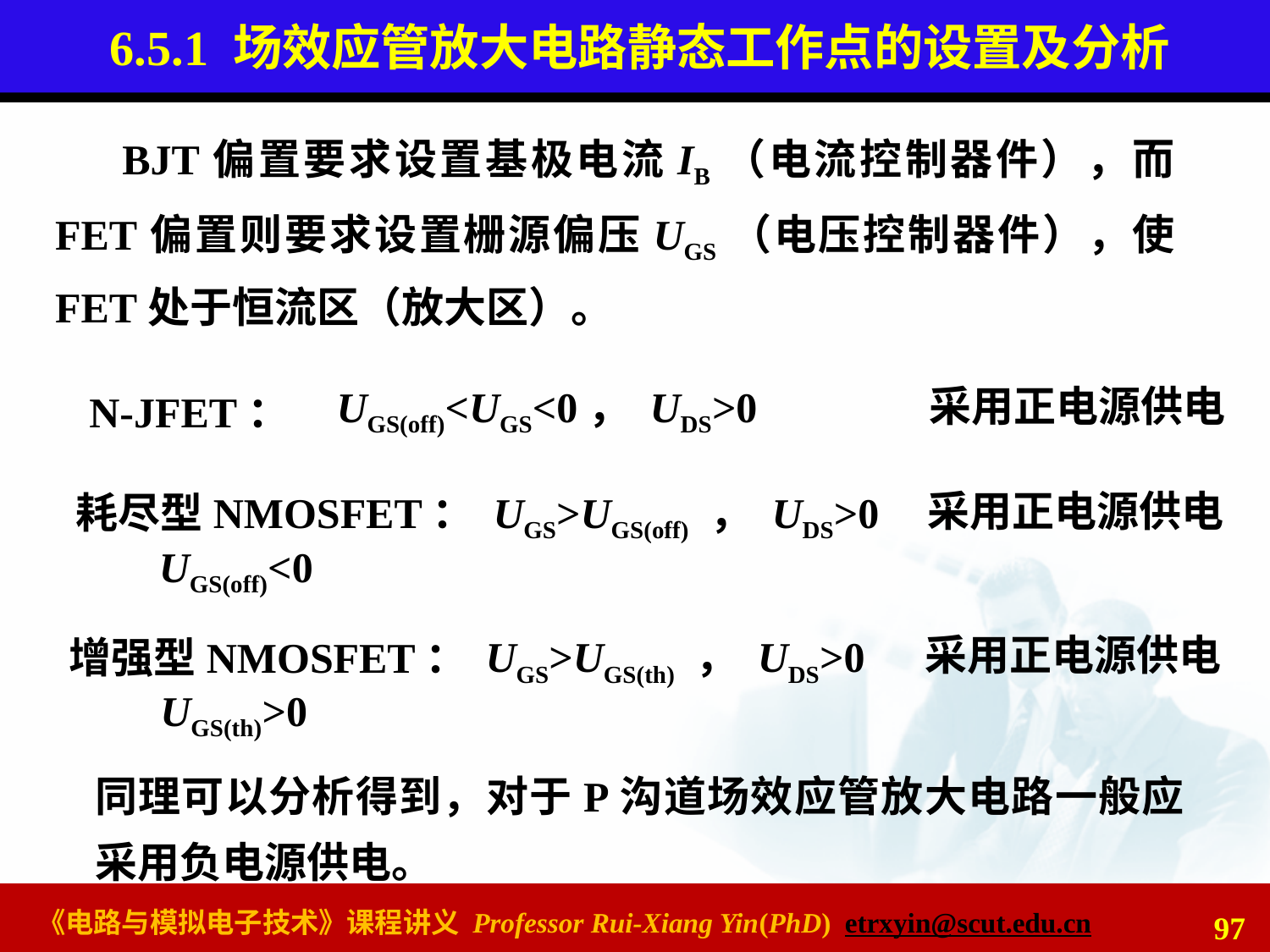

# 6.5.1 场效应管放大电路静态工作点的设置及分析
BJT偏置要求设置基极电流IB（电流控制器件），而FET偏置则要求设置栅源偏压UGS（电压控制器件），使FET处于恒流区（放大区）。
采用正电源供电
UGS(off)<UGS<0， UDS>0
N-JFET：
采用正电源供电
UGS>UGS(off) ， UDS>0
耗尽型NMOSFET：
UGS(off)<0
采用正电源供电
UGS>UGS(th) ， UDS>0
增强型NMOSFET：
UGS(th)>0
同理可以分析得到，对于P沟道场效应管放大电路一般应采用负电源供电。
97